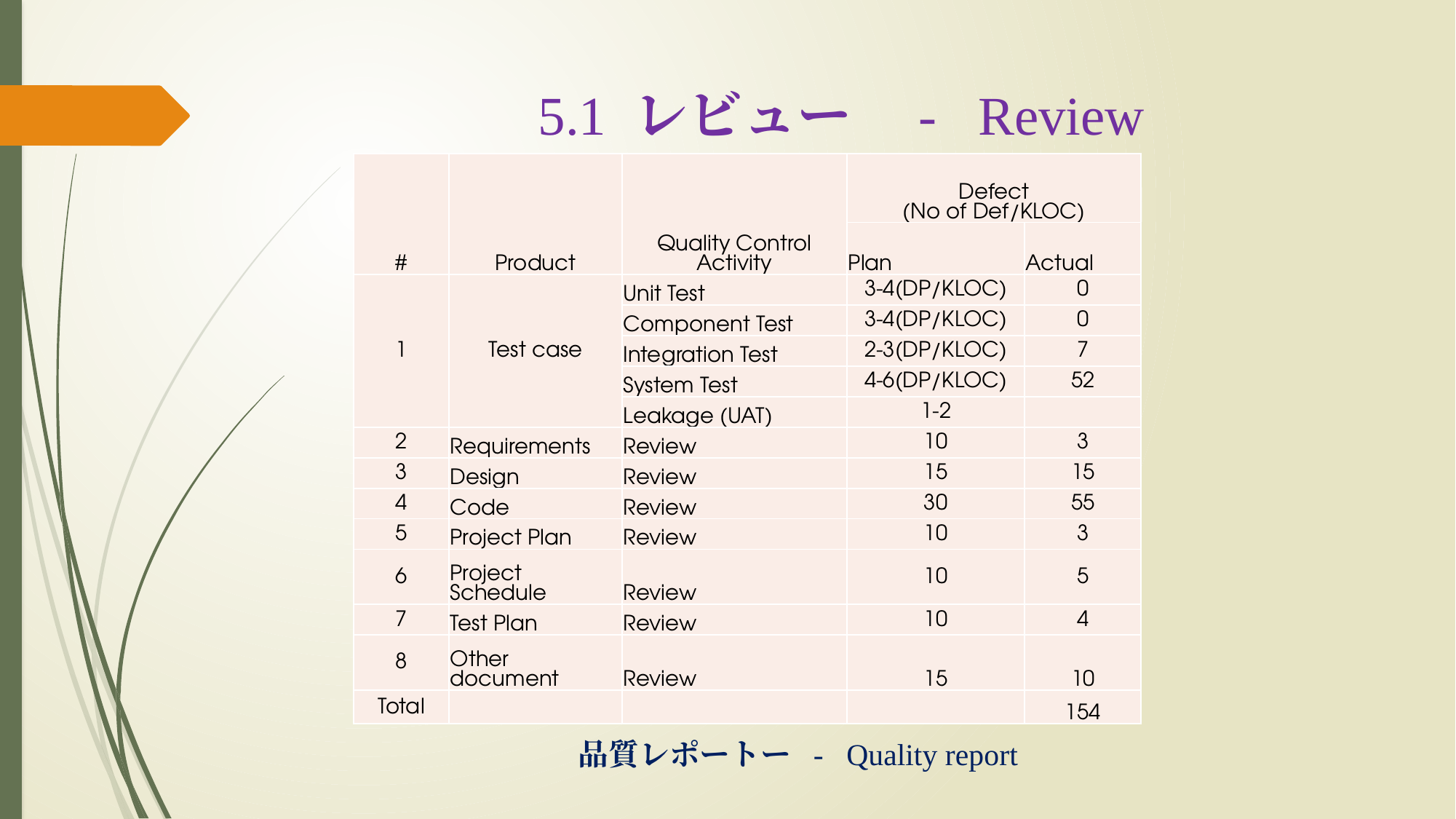

# 5.1 レビュー　-   Review
| # | Product | Quality Control Activity | Defect (No of Def/KLOC) |  |
| --- | --- | --- | --- | --- |
|  |  |  | Plan | Actual |
| 1 | Test case | Unit Test | 3-4(DP/KLOC) | 0 |
|  |  | Component Test | 3-4(DP/KLOC) | 0 |
|  |  | Integration Test | 2-3(DP/KLOC) | 7 |
|  |  | System Test | 4-6(DP/KLOC) | 52 |
|  |  | Leakage (UAT) | 1-2 |  |
| 2 | Requirements | Review | 10 | 3 |
| 3 | Design | Review | 15 | 15 |
| 4 | Code | Review | 30 | 55 |
| 5 | Project Plan | Review | 10 | 3 |
| 6 | Project Schedule | Review | 10 | 5 |
| 7 | Test Plan | Review | 10 | 4 |
| 8 | Other document | Review | 15 | 10 |
| Total |  |  |  | 154 |
品質レポートー  -   Quality report